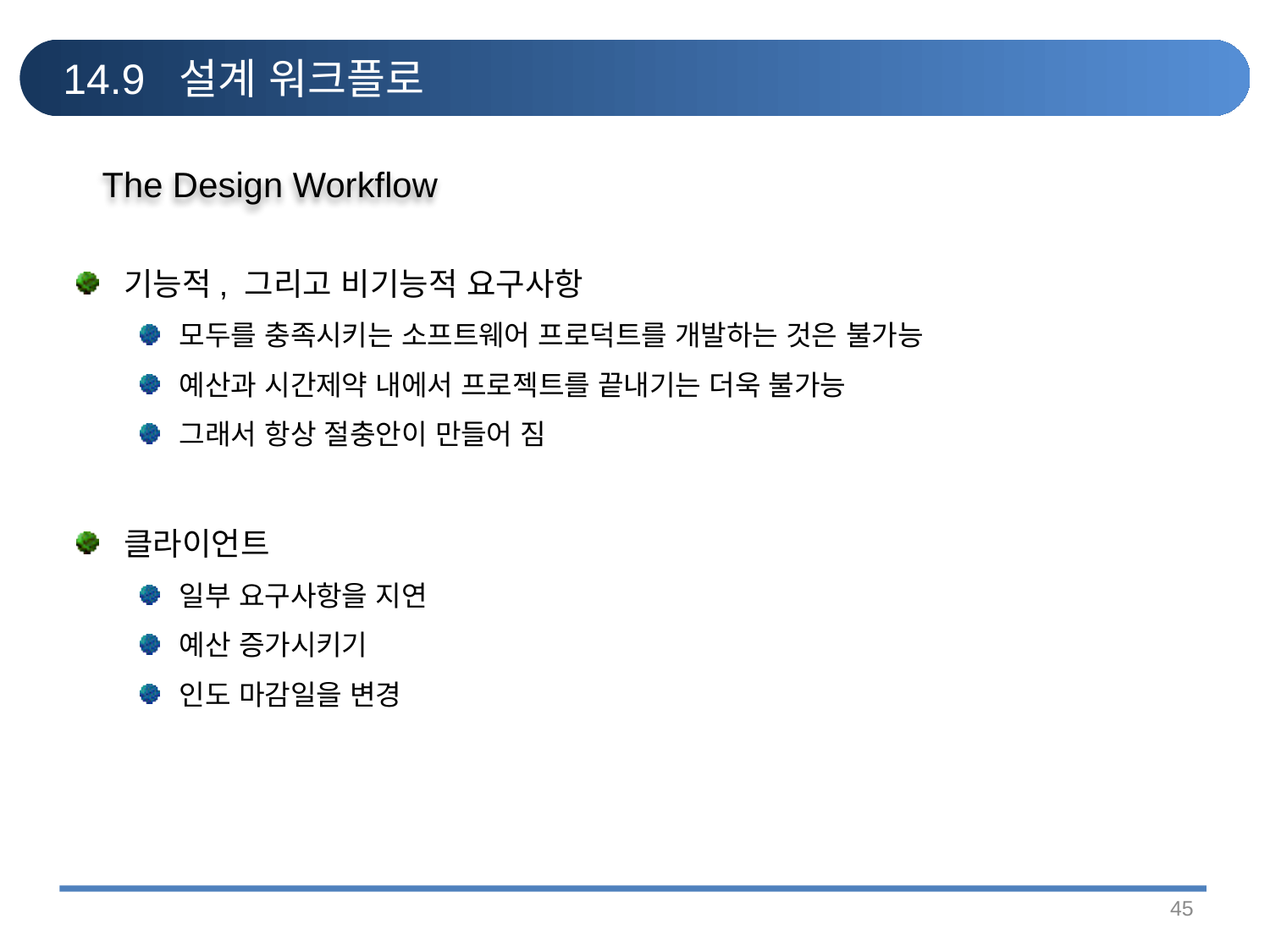

# 14.9  설계 워크플로
The Design Workflow
기능적, 그리고 비기능적 요구사항
모두를 충족시키는 소프트웨어 프로덕트를 개발하는 것은 불가능
예산과 시간제약 내에서 프로젝트를 끝내기는 더욱 불가능
그래서 항상 절충안이 만들어 짐

클라이언트
일부 요구사항을 지연
예산 증가시키기
인도 마감일을 변경
45